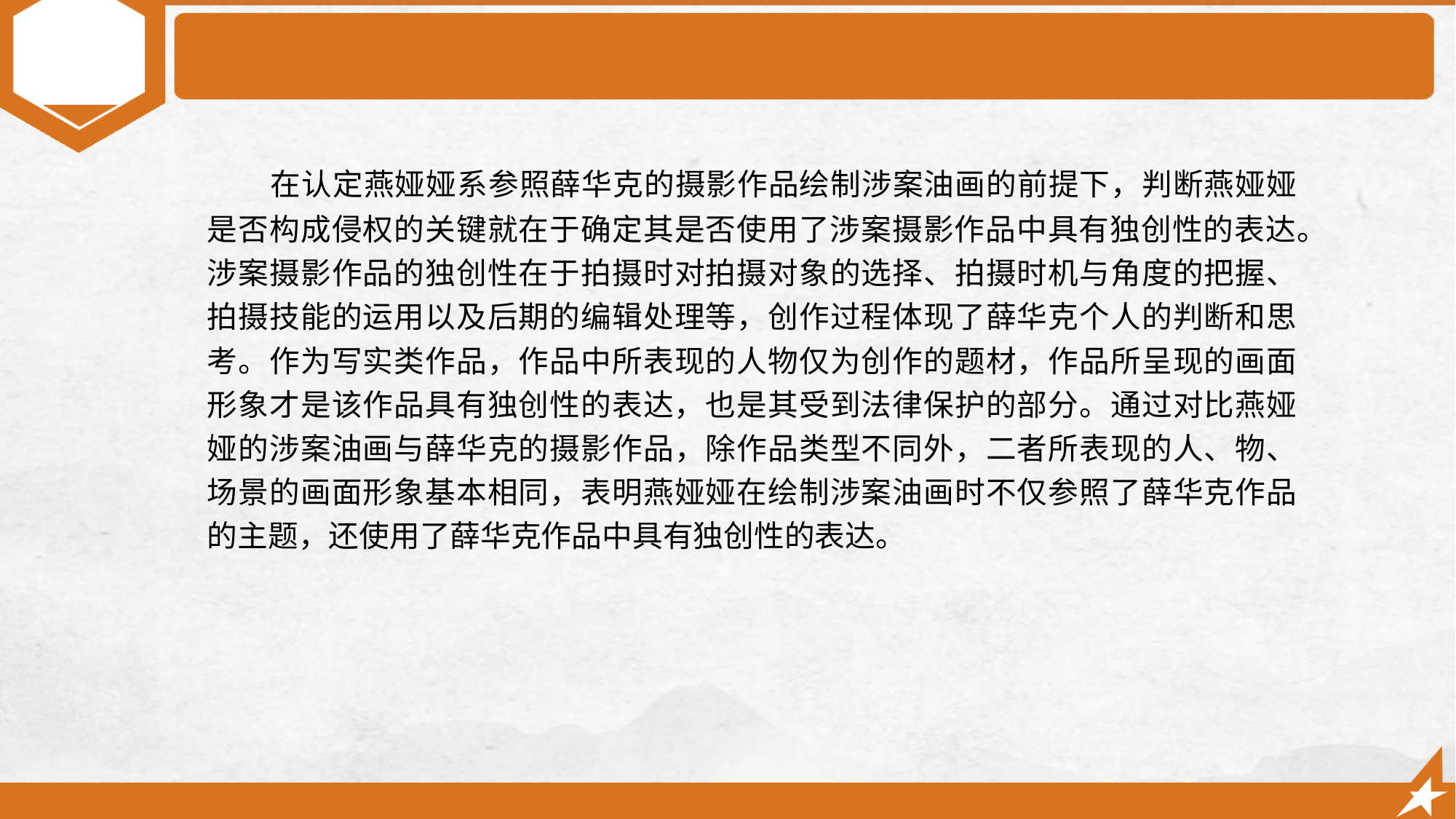

在认定燕娅娅系参照薛华克的摄影作品绘制涉案油画的前提下，判断燕娅娅是否构成侵权的关键就在于确定其是否使用了涉案摄影作品中具有独创性的表达。涉案摄影作品的独创性在于拍摄时对拍摄对象的选择、拍摄时机与角度的把握、拍摄技能的运用以及后期的编辑处理等，创作过程体现了薛华克个人的判断和思考。作为写实类作品，作品中所表现的人物仅为创作的题材，作品所呈现的画面形象才是该作品具有独创性的表达，也是其受到法律保护的部分。通过对比燕娅娅的涉案油画与薛华克的摄影作品，除作品类型不同外，二者所表现的人、物、场景的画面形象基本相同，表明燕娅娅在绘制涉案油画时不仅参照了薛华克作品的主题，还使用了薛华克作品中具有独创性的表达。